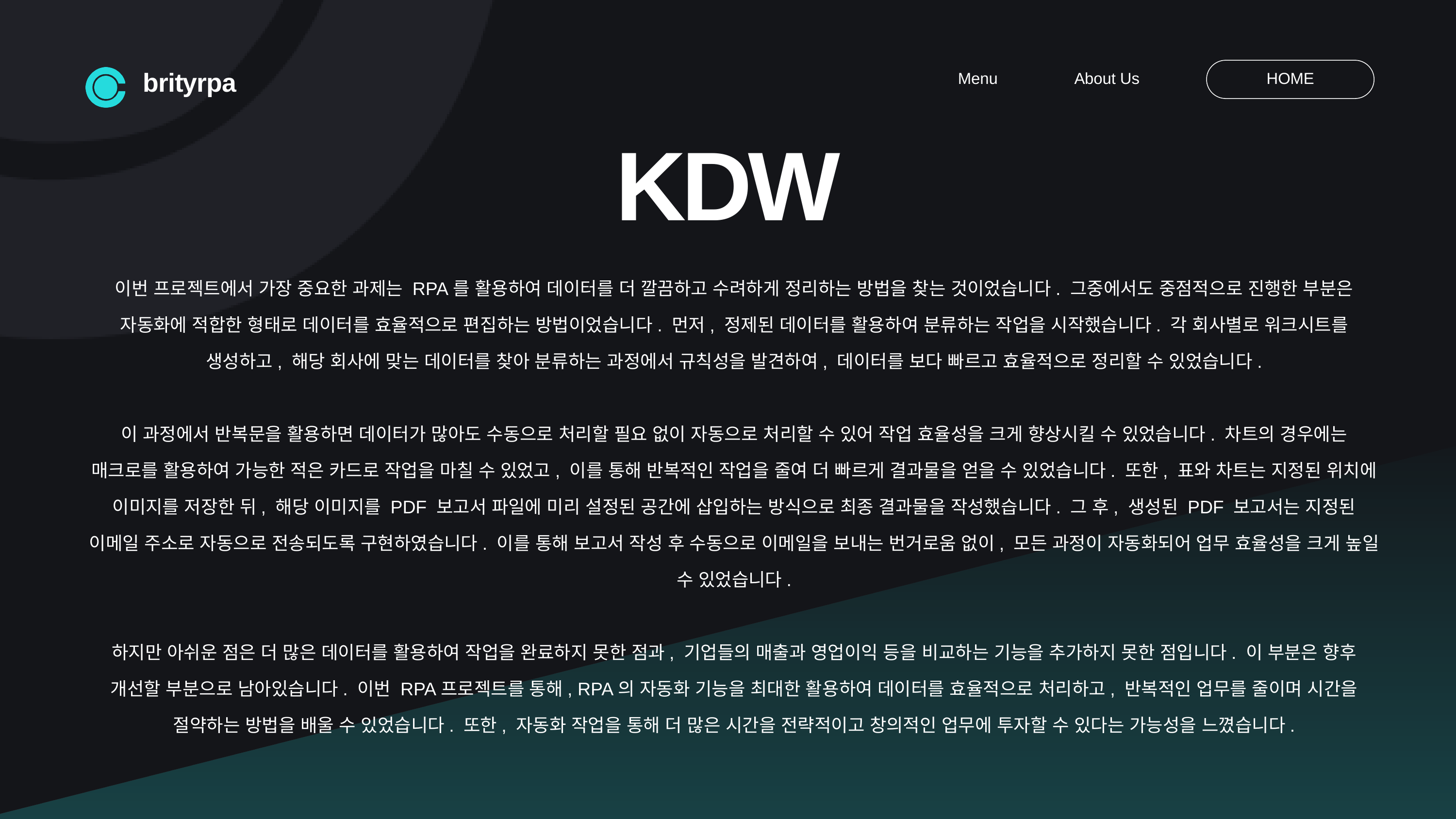

Menu
About Us
HOME
brityrpa
KDW
이번 프로젝트에서 가장 중요한 과제는 RPA를 활용하여 데이터를 더 깔끔하고 수려하게 정리하는 방법을 찾는 것이었습니다. 그중에서도 중점적으로 진행한 부분은 자동화에 적합한 형태로 데이터를 효율적으로 편집하는 방법이었습니다. 먼저, 정제된 데이터를 활용하여 분류하는 작업을 시작했습니다. 각 회사별로 워크시트를 생성하고, 해당 회사에 맞는 데이터를 찾아 분류하는 과정에서 규칙성을 발견하여, 데이터를 보다 빠르고 효율적으로 정리할 수 있었습니다.

이 과정에서 반복문을 활용하면 데이터가 많아도 수동으로 처리할 필요 없이 자동으로 처리할 수 있어 작업 효율성을 크게 향상시킬 수 있었습니다. 차트의 경우에는 매크로를 활용하여 가능한 적은 카드로 작업을 마칠 수 있었고, 이를 통해 반복적인 작업을 줄여 더 빠르게 결과물을 얻을 수 있었습니다. 또한, 표와 차트는 지정된 위치에 이미지를 저장한 뒤, 해당 이미지를 PDF 보고서 파일에 미리 설정된 공간에 삽입하는 방식으로 최종 결과물을 작성했습니다. 그 후, 생성된 PDF 보고서는 지정된 이메일 주소로 자동으로 전송되도록 구현하였습니다. 이를 통해 보고서 작성 후 수동으로 이메일을 보내는 번거로움 없이, 모든 과정이 자동화되어 업무 효율성을 크게 높일 수 있었습니다.

하지만 아쉬운 점은 더 많은 데이터를 활용하여 작업을 완료하지 못한 점과, 기업들의 매출과 영업이익 등을 비교하는 기능을 추가하지 못한 점입니다. 이 부분은 향후 개선할 부분으로 남아있습니다. 이번 RPA프로젝트를 통해, RPA의 자동화 기능을 최대한 활용하여 데이터를 효율적으로 처리하고, 반복적인 업무를 줄이며 시간을 절약하는 방법을 배울 수 있었습니다. 또한, 자동화 작업을 통해 더 많은 시간을 전략적이고 창의적인 업무에 투자할 수 있다는 가능성을 느꼈습니다.